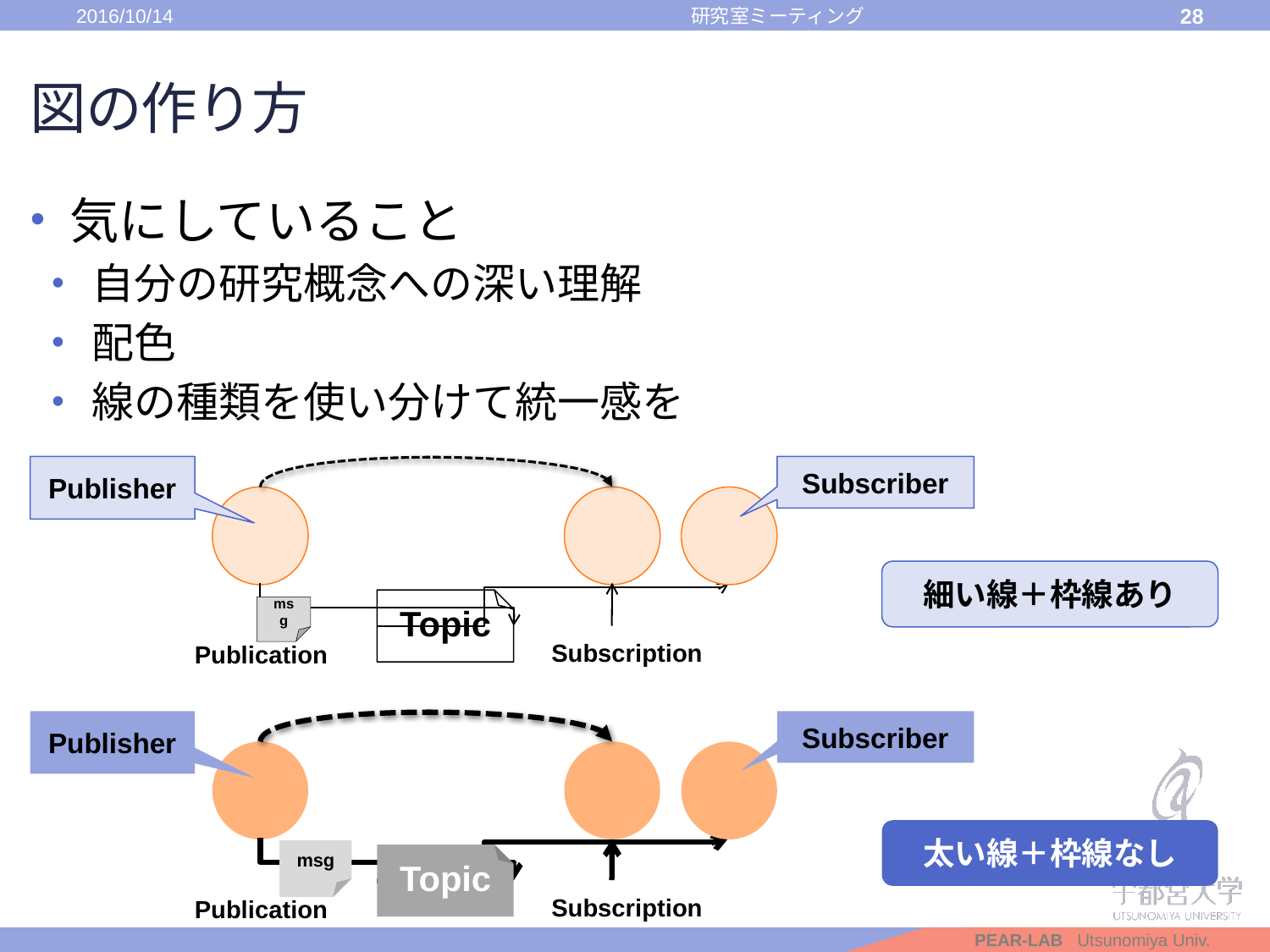

2016/10/14
28
研究室ミーティング
# 図の作り方
気にしていること
自分の研究概念への深い理解
配色
線の種類を使い分けて統一感を

Publisher
Subscriber

Topic
msg
Subscription
Publication
細い線＋枠線あり
Publisher
Subscriber

msg

Topic
Subscription
Publication
太い線＋枠線なし